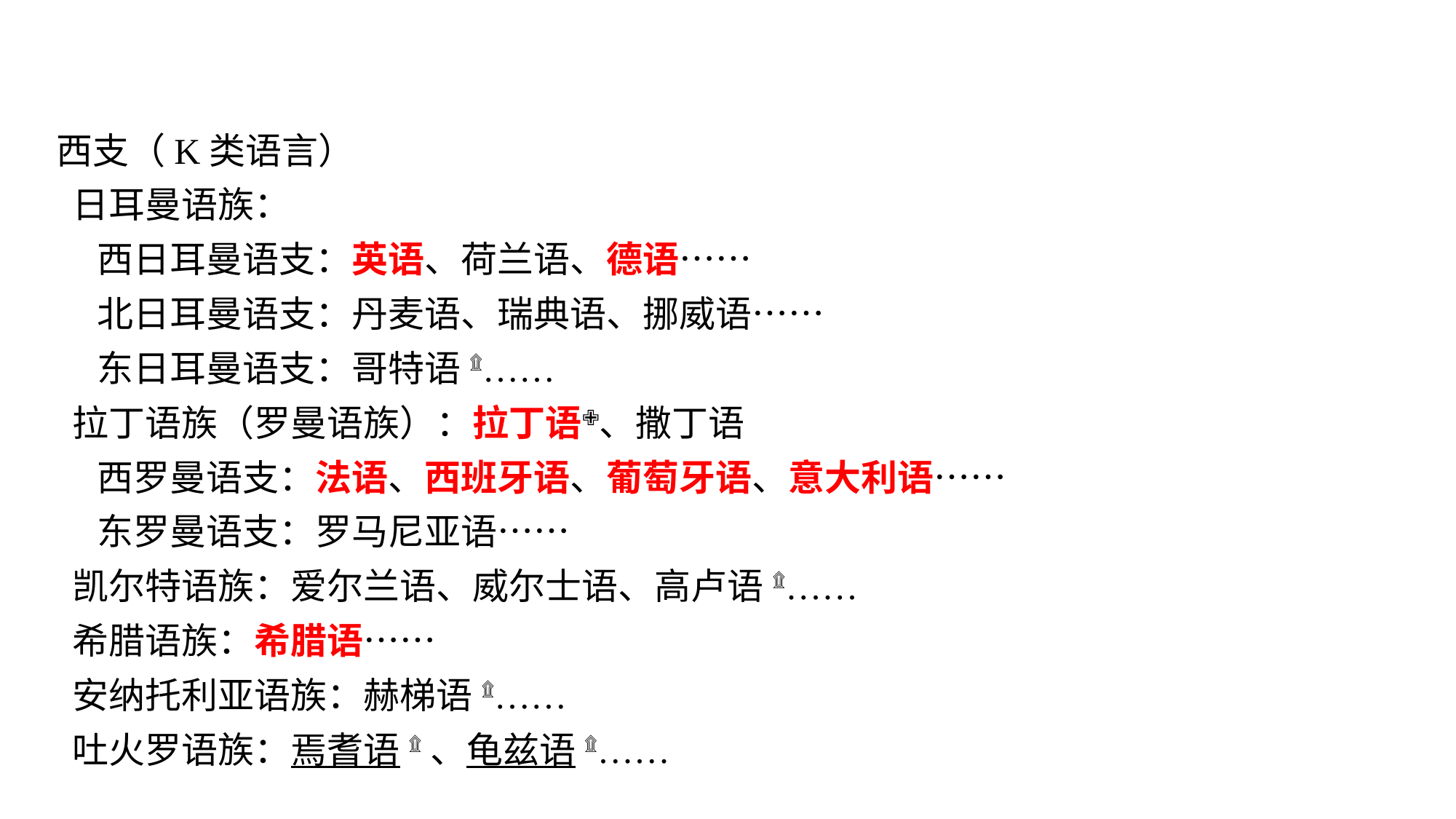

西支（K类语言）
    日耳曼语族：
       西日耳曼语支：英语、荷兰语、德语……
       北日耳曼语支：丹麦语、瑞典语、挪威语……
       东日耳曼语支：哥特语۩……
    拉丁语族（罗曼语族）：拉丁语✙、撒丁语
       西罗曼语支：法语、西班牙语、葡萄牙语、意大利语……
       东罗曼语支：罗马尼亚语……
    凯尔特语族：爱尔兰语、威尔士语、高卢语۩……
    希腊语族：希腊语……
    安纳托利亚语族：赫梯语۩……
    吐火罗语族：焉耆语۩、龟兹语۩……